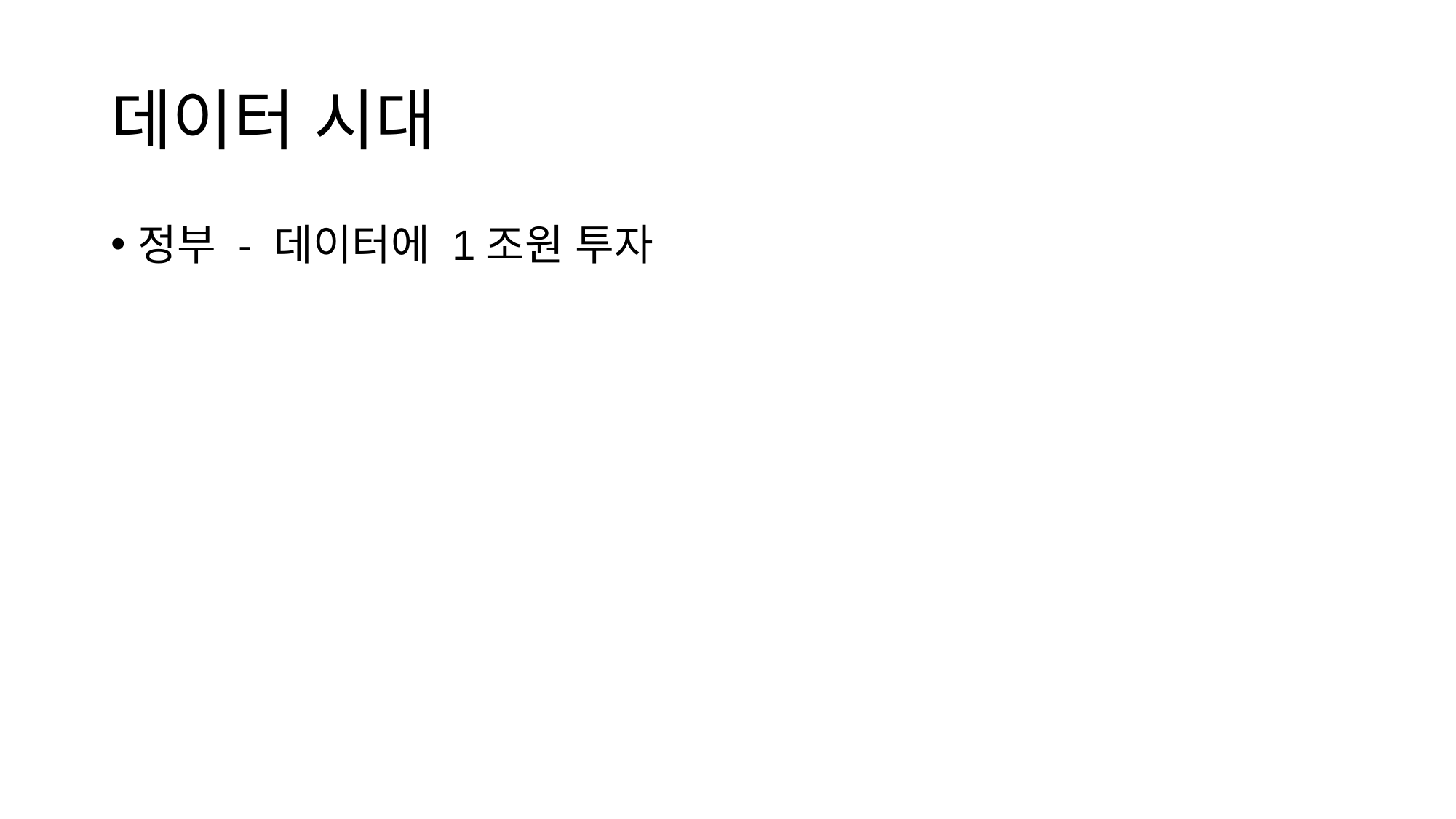

# 데이터 시대
정부 - 데이터에 1조원 투자